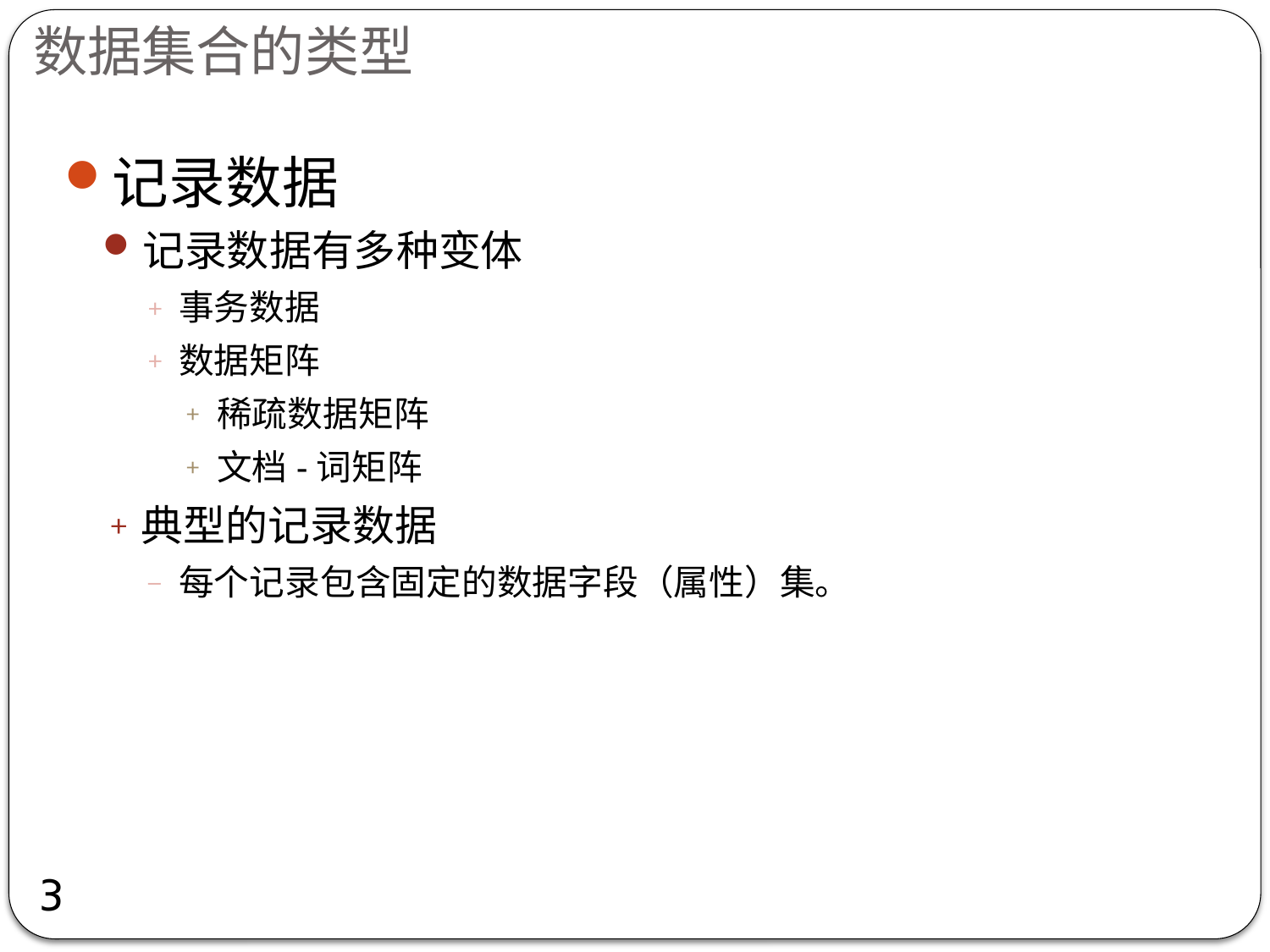

# 数据集合的类型
记录数据
记录数据有多种变体
事务数据
数据矩阵
稀疏数据矩阵
文档-词矩阵
典型的记录数据
每个记录包含固定的数据字段（属性）集。

3